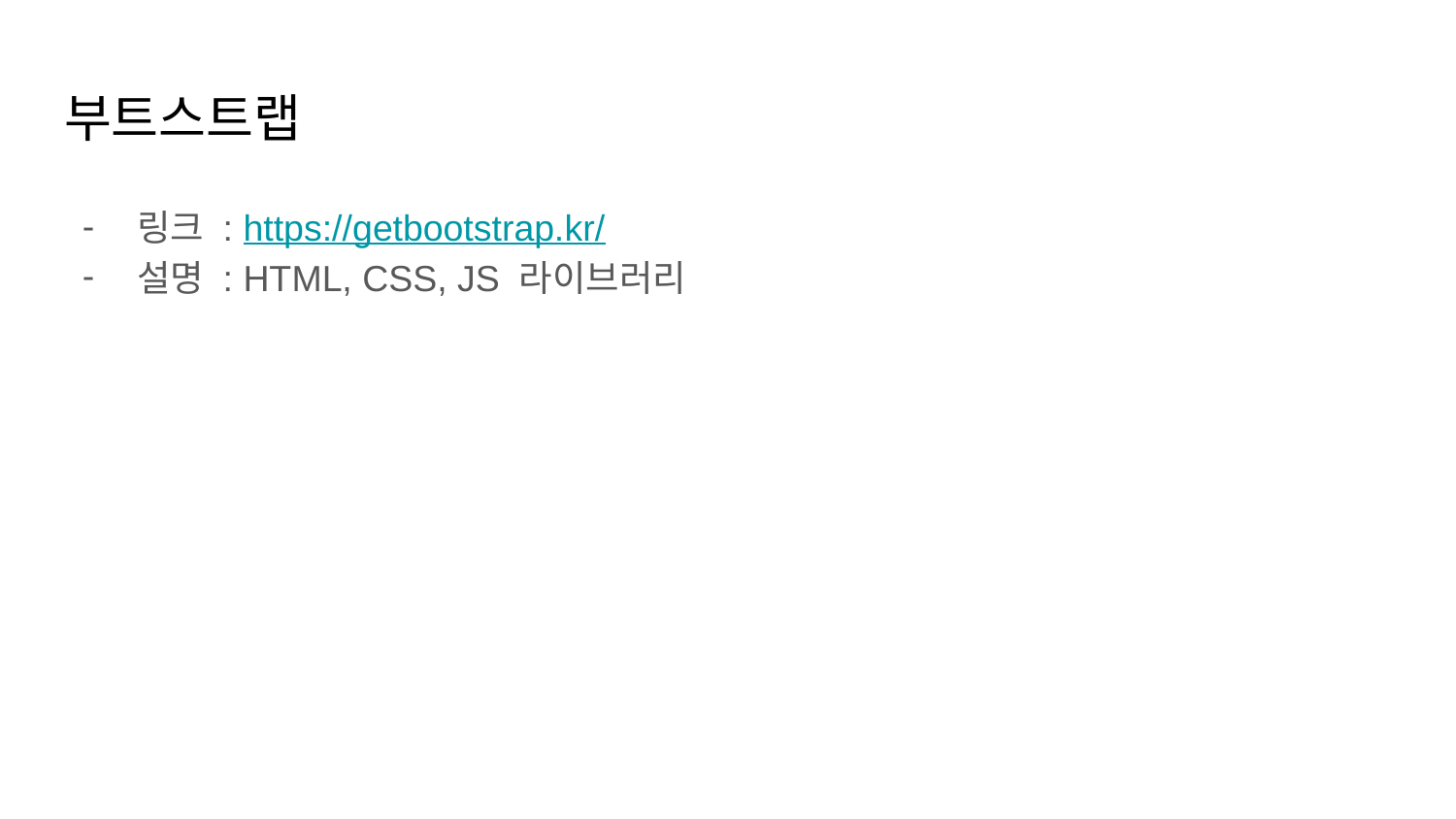

# 부트스트랩
링크 : https://getbootstrap.kr/
설명 : HTML, CSS, JS 라이브러리